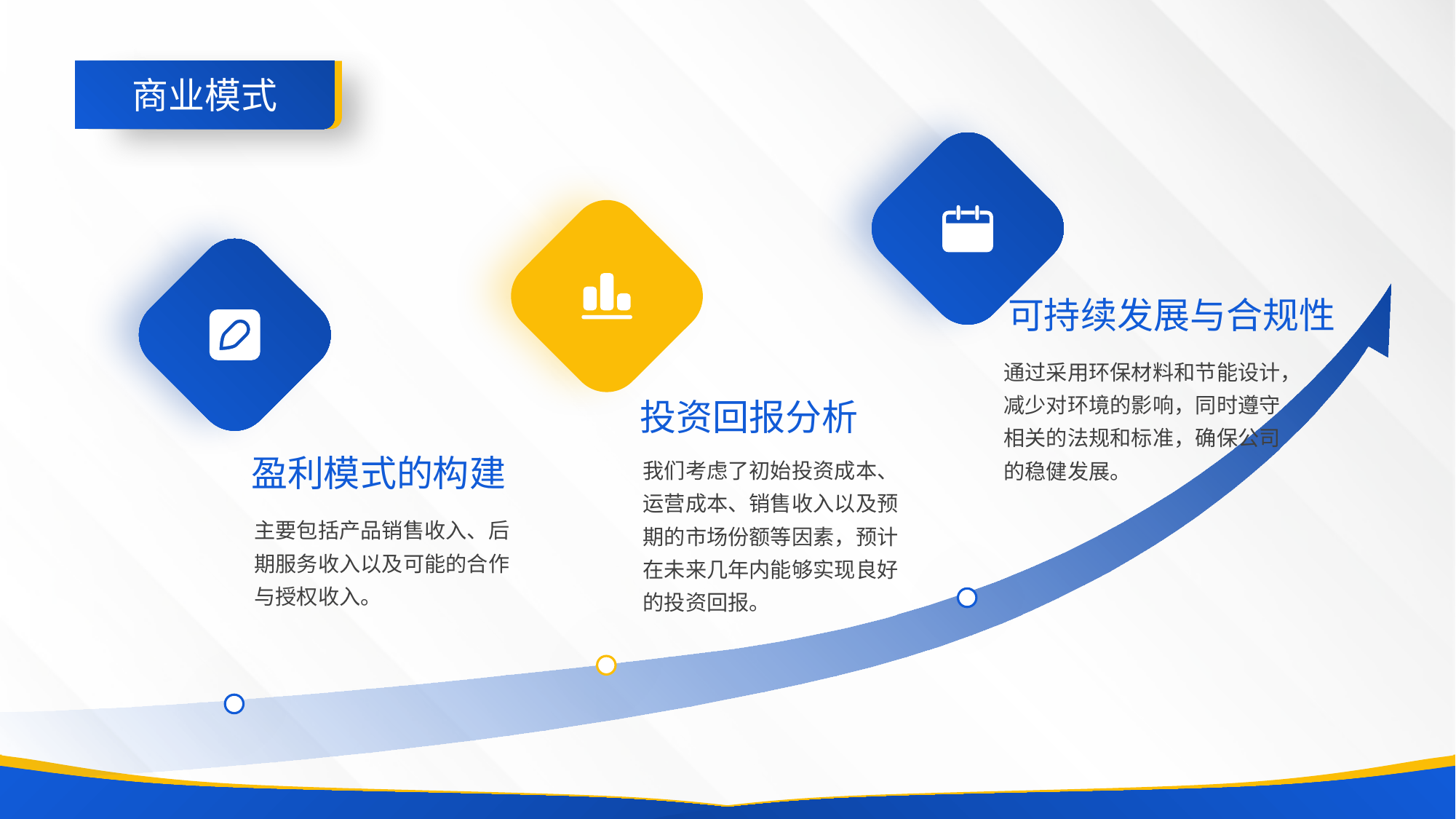

商业模式

可持续发展与合规性

通过采用环保材料和节能设计，减少对环境的影响，同时遵守相关的法规和标准，确保公司的稳健发展。
投资回报分析
我们考虑了初始投资成本、运营成本、销售收入以及预期的市场份额等因素，预计在未来几年内能够实现良好的投资回报。
盈利模式的构建
主要包括产品销售收入、后期服务收入以及可能的合作与授权收入。